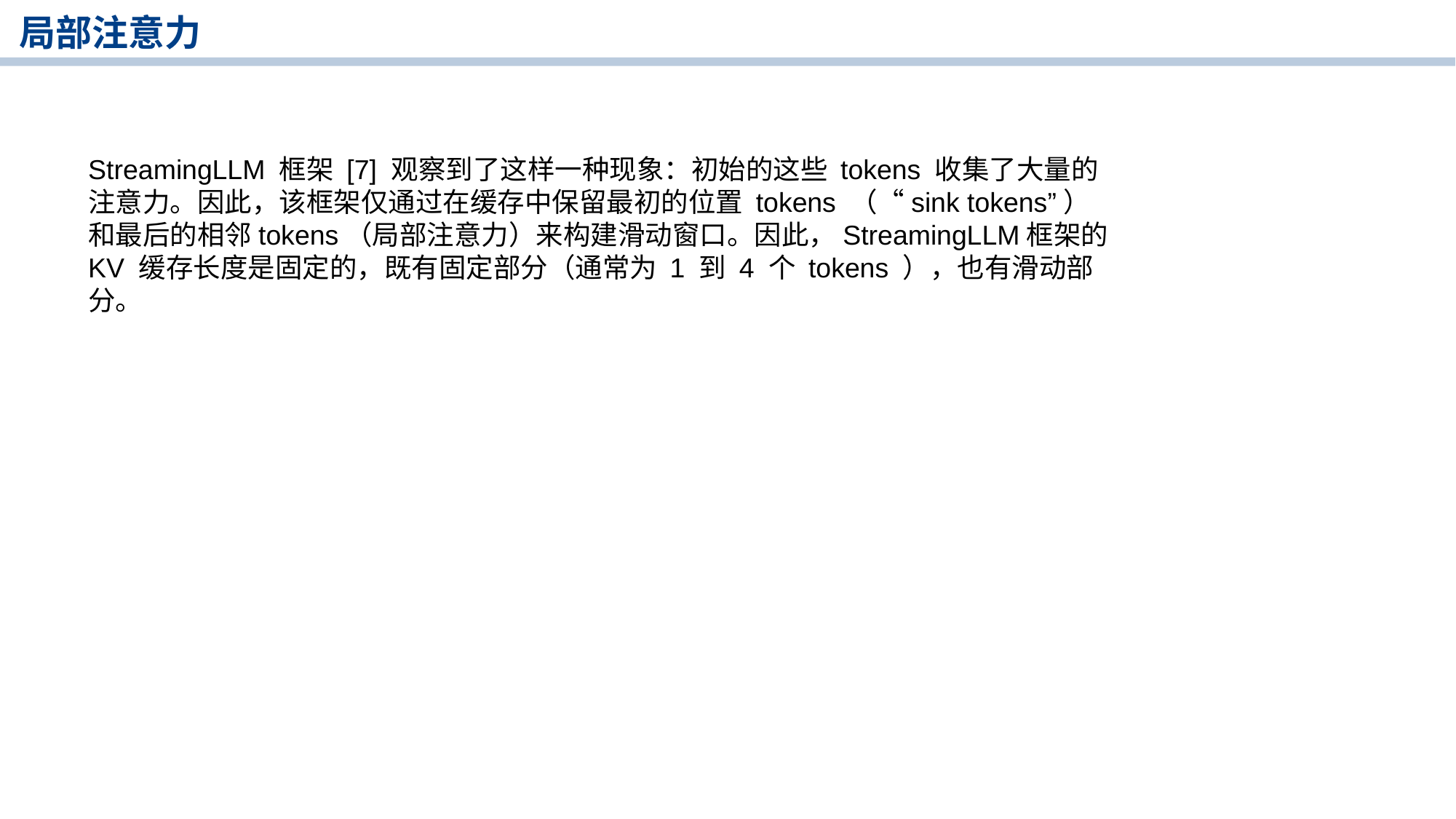

局部注意力

StreamingLLM 框架 [7] 观察到了这样一种现象：初始的这些 tokens 收集了大量的注意力。因此，该框架仅通过在缓存中保留最初的位置 tokens （“sink tokens”）和最后的相邻tokens（局部注意力）来构建滑动窗口。因此，StreamingLLM框架的 KV 缓存长度是固定的，既有固定部分（通常为 1 到 4 个 tokens ），也有滑动部分。